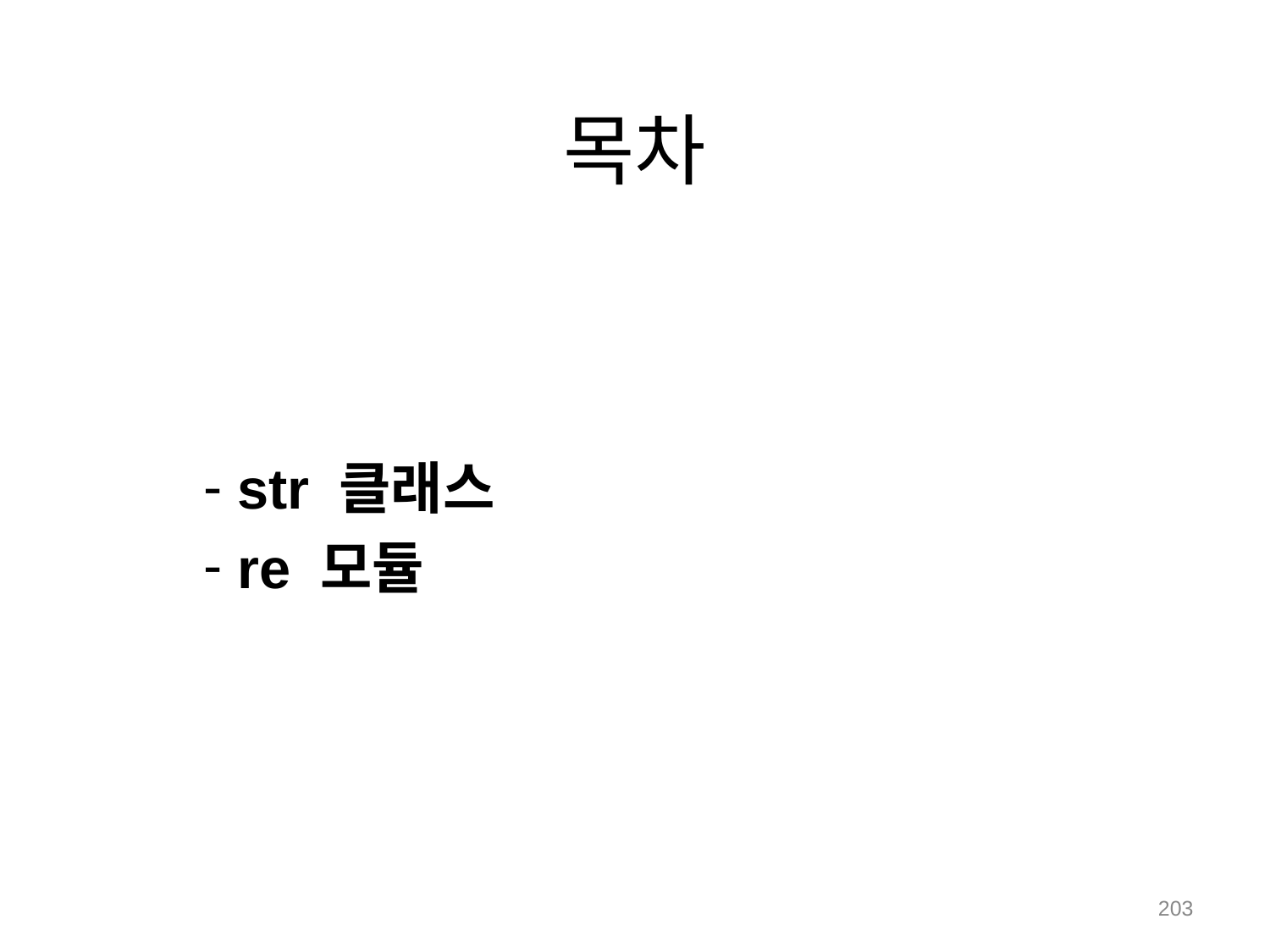

# 목차
 str 클래스
 re 모듈

203